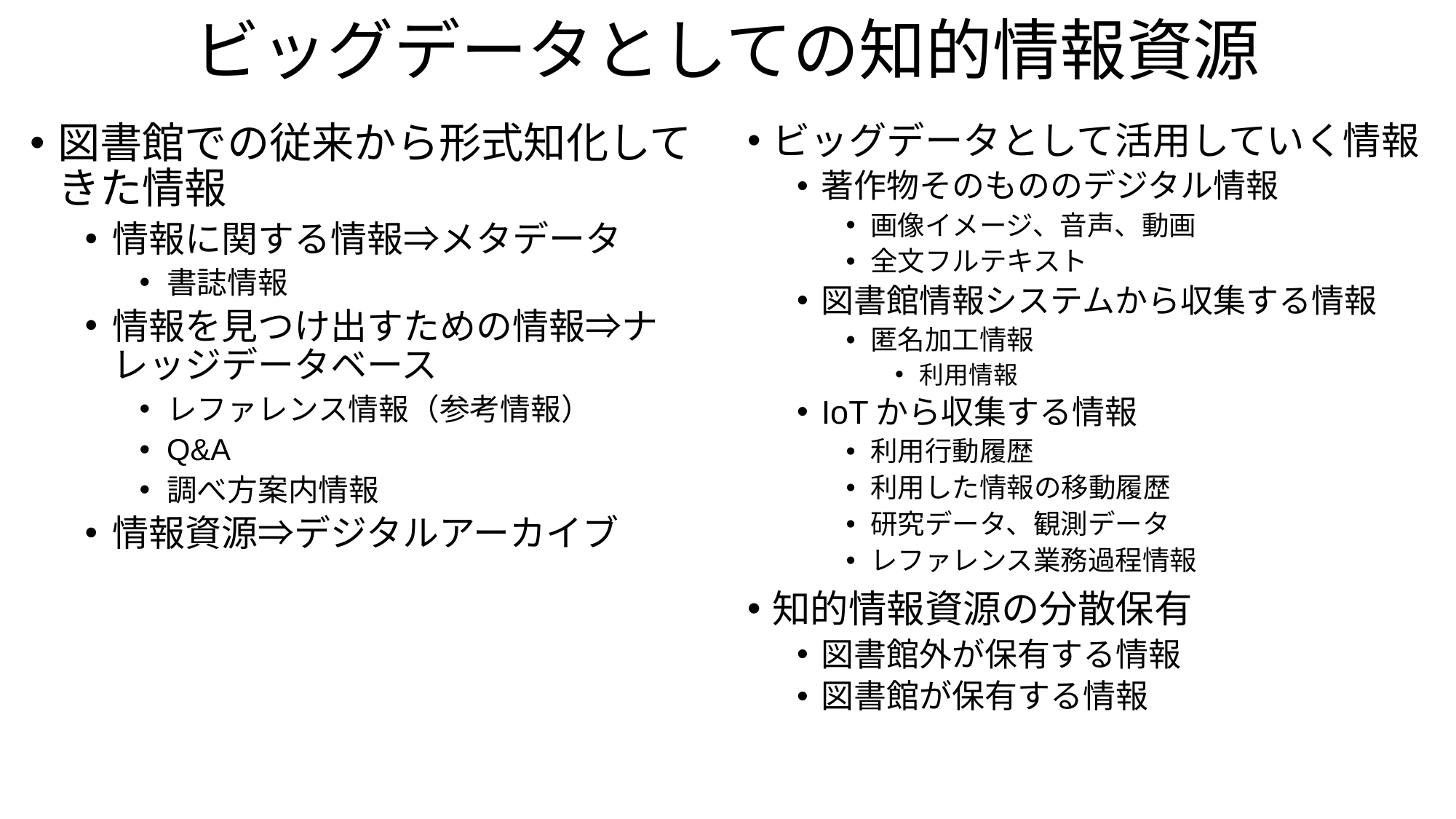

# ビッグデータとしての知的情報資源
図書館での従来から形式知化してきた情報
情報に関する情報⇒メタデータ
書誌情報
情報を見つけ出すための情報⇒ナレッジデータベース
レファレンス情報（参考情報）
Q&A
調べ方案内情報
情報資源⇒デジタルアーカイブ

ビッグデータとして活用していく情報
著作物そのもののデジタル情報
画像イメージ、音声、動画
全文フルテキスト
図書館情報システムから収集する情報
匿名加工情報
利用情報
IoTから収集する情報
利用行動履歴
利用した情報の移動履歴
研究データ、観測データ
レファレンス業務過程情報
知的情報資源の分散保有
図書館外が保有する情報
図書館が保有する情報